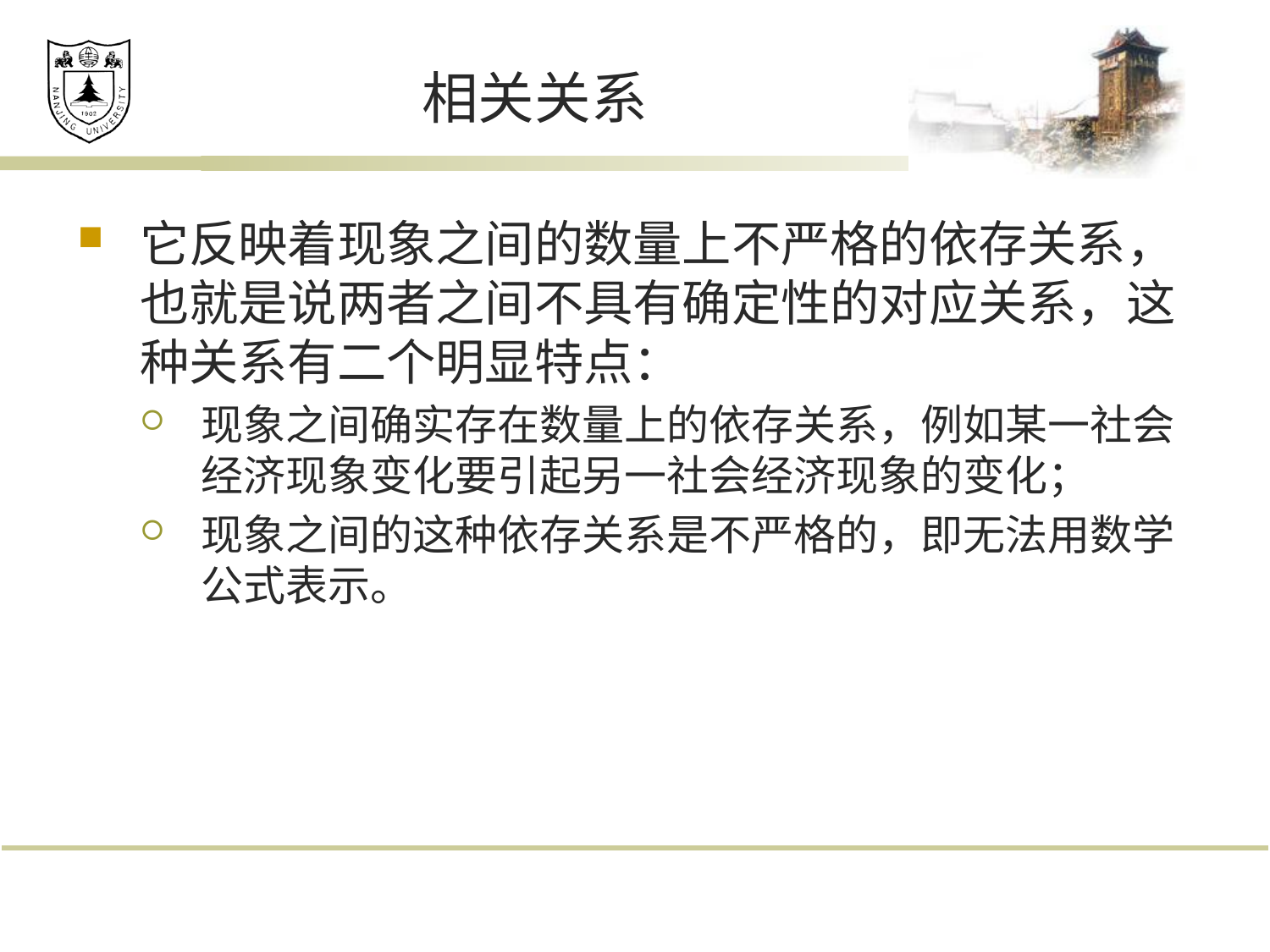

# 相关关系
它反映着现象之间的数量上不严格的依存关系，也就是说两者之间不具有确定性的对应关系，这种关系有二个明显特点：
现象之间确实存在数量上的依存关系，例如某一社会经济现象变化要引起另一社会经济现象的变化；
现象之间的这种依存关系是不严格的，即无法用数学公式表示。